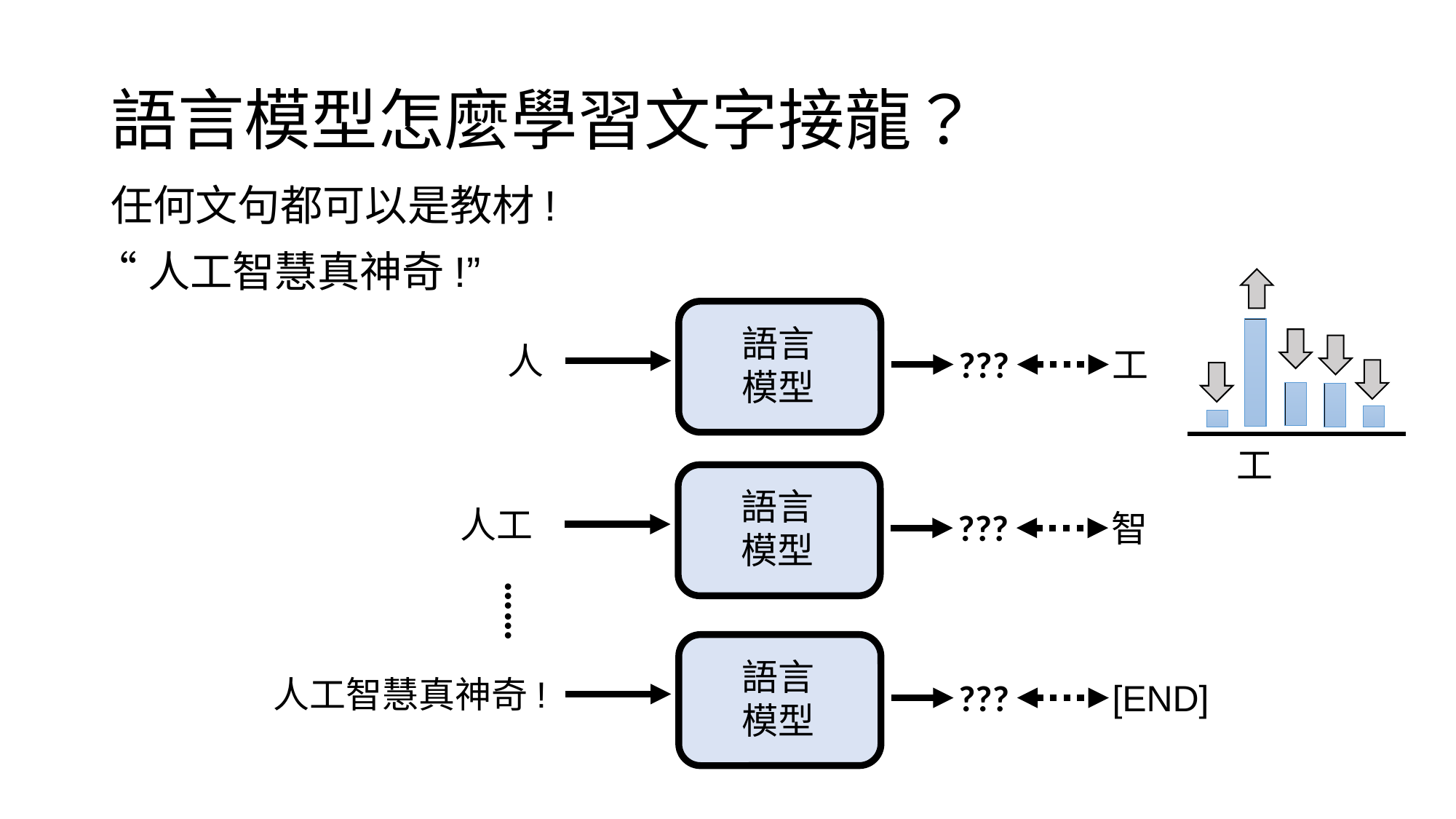

# 語言模型怎麼學習文字接龍？
任何文句都可以是教材!
“人工智慧真神奇!”

工

語言模型
人
???
工

語言模型
人工
???
智
……

語言模型
人工智慧真神奇!
???
[END]